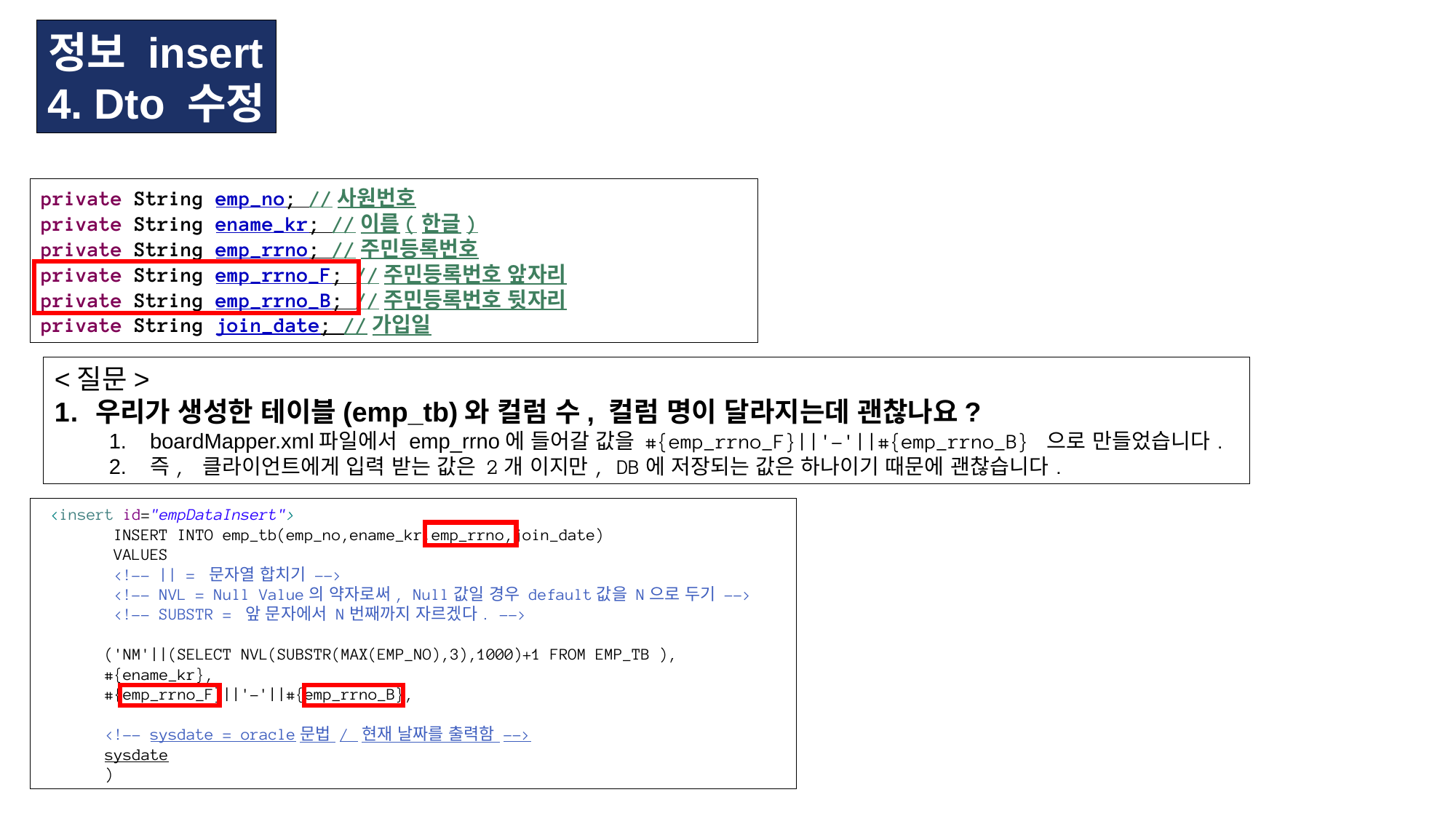

정보 insert
4. Dto 수정
private String emp_no; //사원번호
private String ename_kr; //이름(한글)
private String emp_rrno; //주민등록번호
private String emp_rrno_F; //주민등록번호 앞자리
private String emp_rrno_B; //주민등록번호 뒷자리
private String join_date; //가입일

<질문>
우리가 생성한 테이블(emp_tb)와 컬럼 수, 컬럼 명이 달라지는데 괜찮나요?
boardMapper.xml파일에서 emp_rrno에 들어갈 값을 #{emp_rrno_F}||'-'||#{emp_rrno_B} 으로 만들었습니다.
즉, 클라이언트에게 입력 받는 값은 2개 이지만, DB에 저장되는 값은 하나이기 때문에 괜찮습니다.
 <insert id="empDataInsert">
        INSERT INTO emp_tb(emp_no,ename_kr,emp_rrno,join_date)
        VALUES
        <!-- || = 문자열 합치기 -->
        <!-- NVL = Null Value의 약자로써, Null값일 경우 default값을 N으로 두기 -->
        <!-- SUBSTR = 앞 문자에서 N번째까지 자르겠다. -->

       ('NM'||(SELECT NVL(SUBSTR(MAX(EMP_NO),3),1000)+1 FROM EMP_TB ),
       #{ename_kr},
       #{emp_rrno_F}||'-'||#{emp_rrno_B},

       <!-- sysdate = oracle문법 / 현재 날짜를 출력함 -->
       sysdate
       )